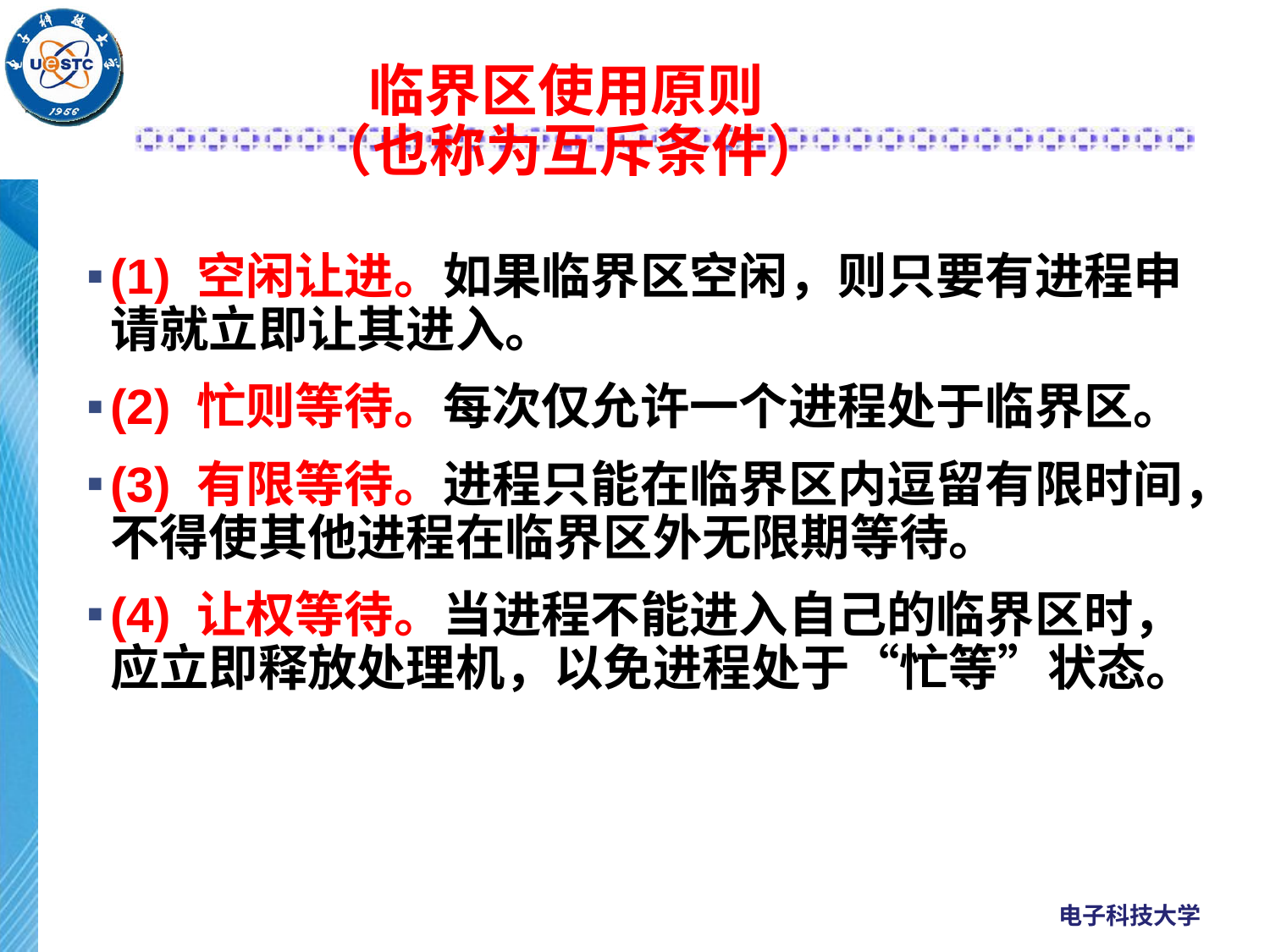

临界区使用原则
（也称为互斥条件）
(1) 空闲让进。如果临界区空闲，则只要有进程申请就立即让其进入。
(2) 忙则等待。每次仅允许一个进程处于临界区。
(3) 有限等待。进程只能在临界区内逗留有限时间，不得使其他进程在临界区外无限期等待。
(4) 让权等待。当进程不能进入自己的临界区时，应立即释放处理机，以免进程处于“忙等”状态。